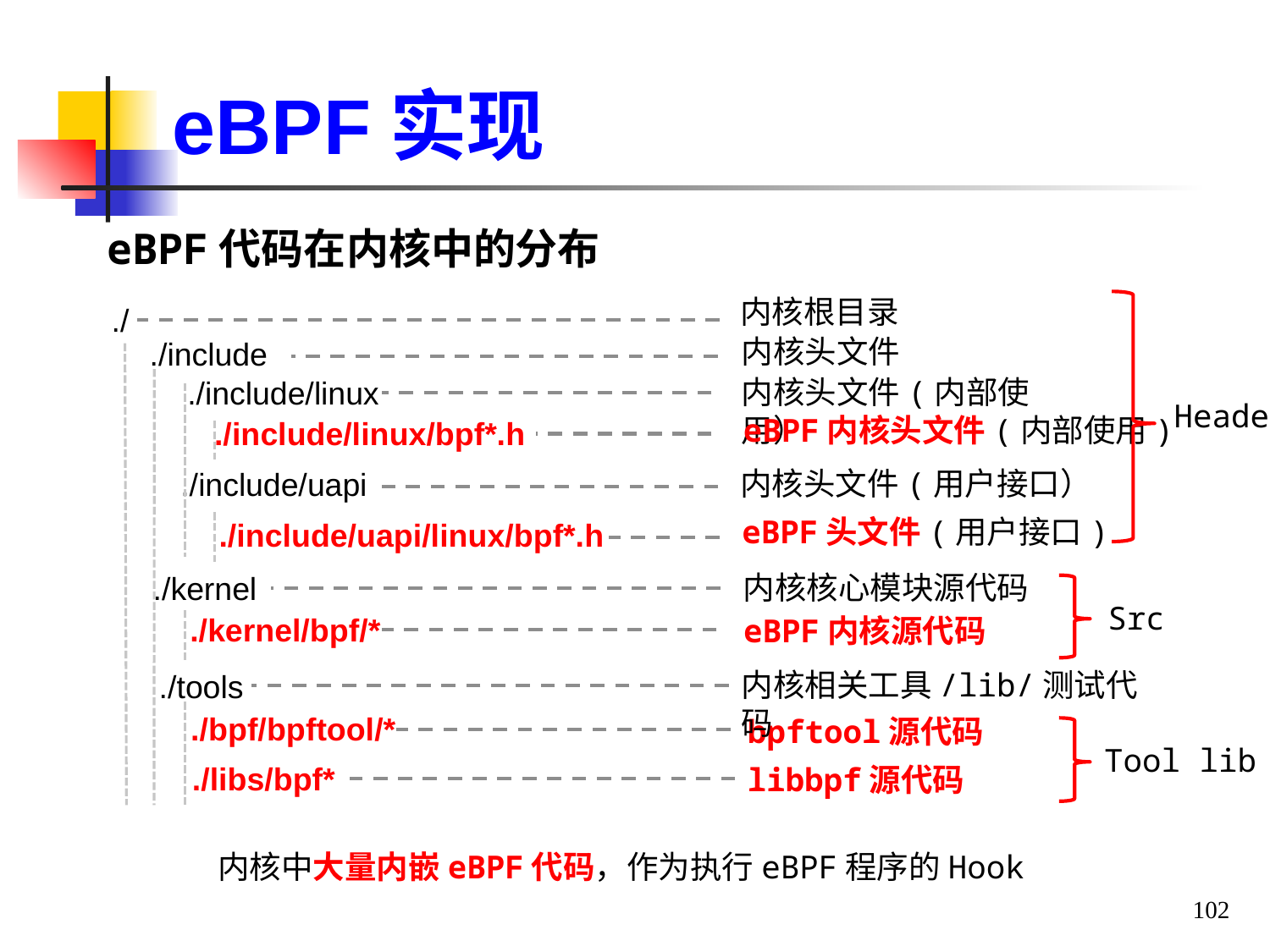

eBPF实现
eBPF代码在内核中的分布
内核根目录

./
内核头文件
./include
内核头文件(内部使用）
./include/linux
Header
eBPF内核头文件(内部使用)
./include/linux/bpf*.h
内核头文件(用户接口）
./include/uapi
eBPF头文件(用户接口)
./include/uapi/linux/bpf*.h
内核核心模块源代码
./kernel

Src
./kernel/bpf/*
eBPF内核源代码
内核相关工具/lib/测试代码
./tools
./bpf/bpftool/*
bpftool源代码

Tool lib
./libs/bpf*
libbpf源代码
内核中大量内嵌eBPF代码，作为执行eBPF程序的Hook
102